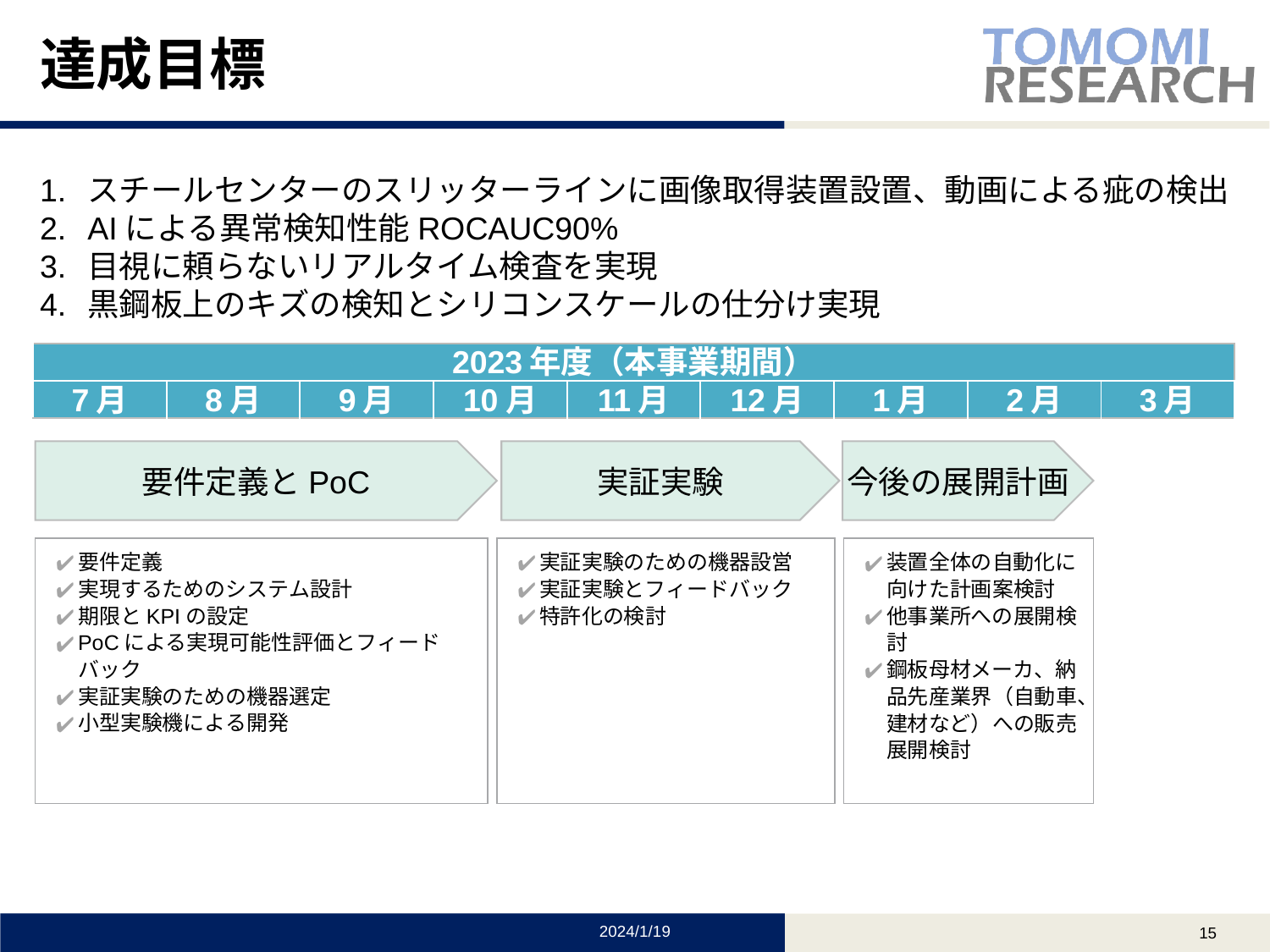

# 達成目標
スチールセンターのスリッターラインに画像取得装置設置、動画による疵の検出
AIによる異常検知性能ROCAUC90%
目視に頼らないリアルタイム検査を実現
黒鋼板上のキズの検知とシリコンスケールの仕分け実現
| 2023年度（本事業期間） |  |  |  |  |  |  |  |  |
| --- | --- | --- | --- | --- | --- | --- | --- | --- |
| 7月 | 8月 | 9月 | 10月 | 11月 | 12月 | 1月 | 2月 | 3月 |
要件定義とPoC
実証実験
今後の展開計画
要件定義
実現するためのシステム設計
期限とKPIの設定
PoCによる実現可能性評価とフィードバック
実証実験のための機器選定
小型実験機による開発

実証実験のための機器設営
実証実験とフィードバック
特許化の検討

装置全体の自動化に向けた計画案検討
他事業所への展開検討
鋼板母材メーカ、納品先産業界（自動車、建材など）への販売展開検討

2024/1/19
15